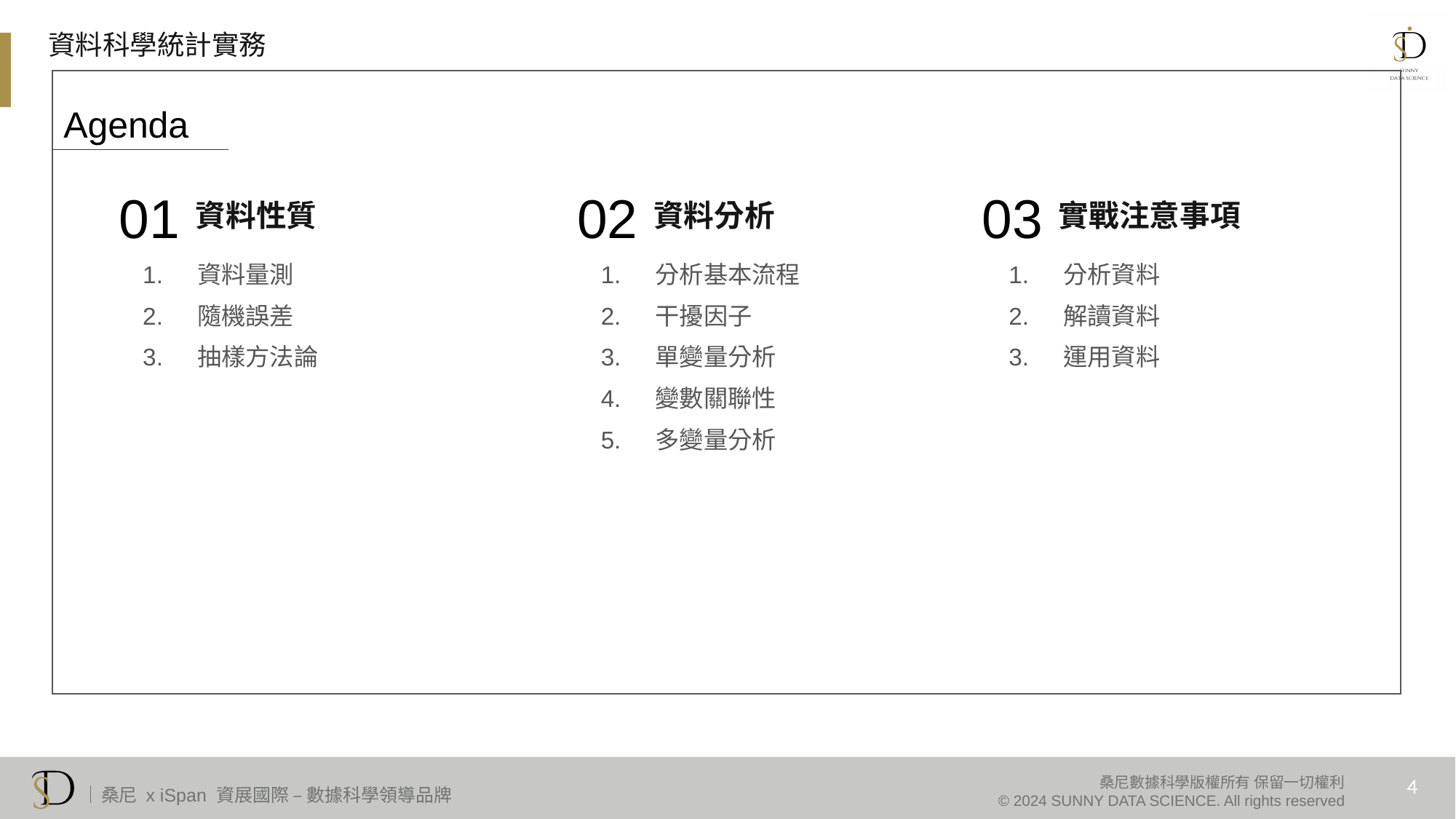

資料科學統計實務

Agenda
資料性質
資料分析
實戰注意事項
01
02
03
資料量測
隨機誤差
抽樣方法論
分析基本流程
干擾因子
單變量分析
變數關聯性
多變量分析

分析資料
解讀資料
運用資料